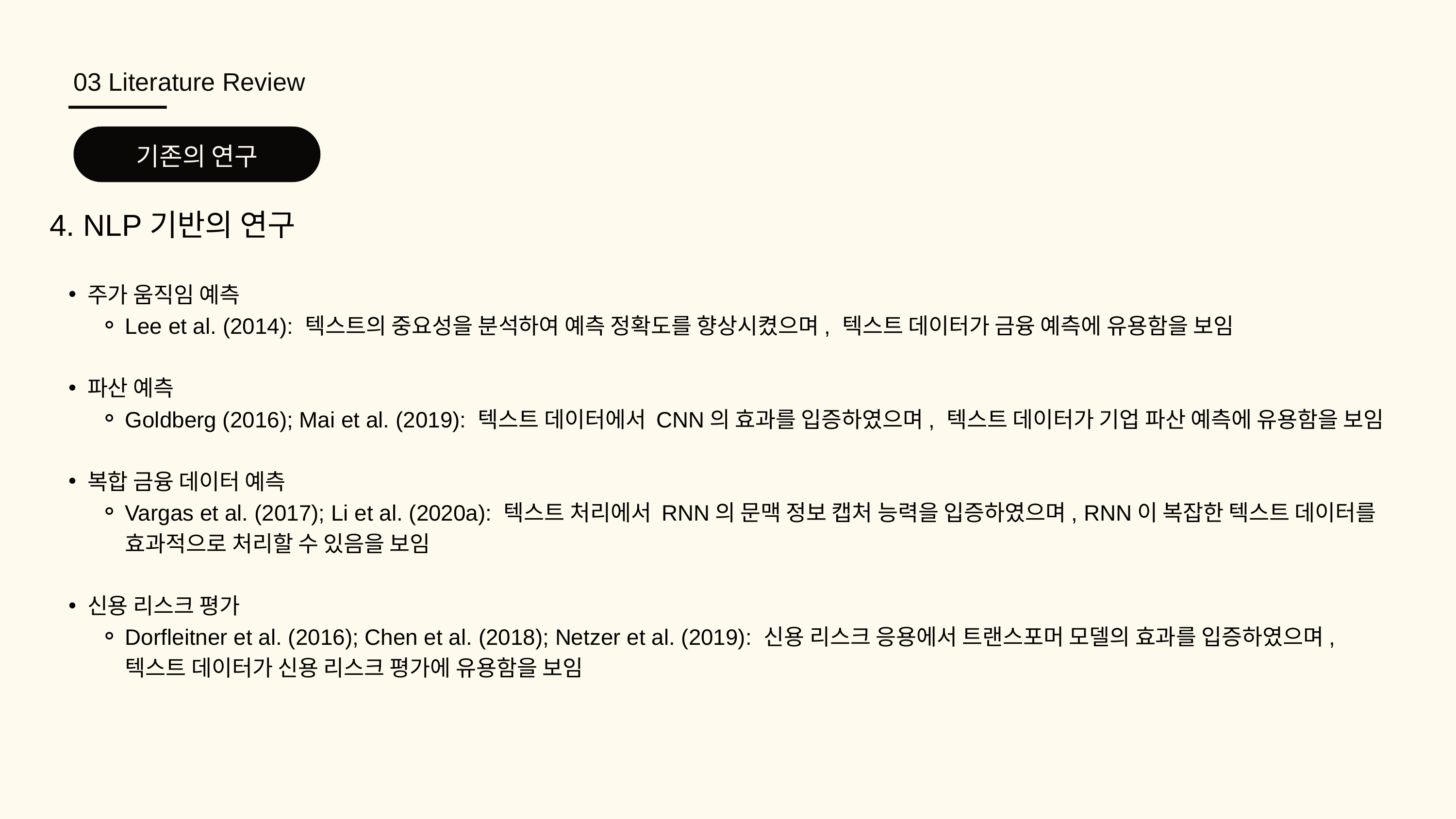

03 Literature Review

기존의 연구
4. NLP기반의 연구
주가 움직임 예측
Lee et al. (2014): 텍스트의 중요성을 분석하여 예측 정확도를 향상시켰으며, 텍스트 데이터가 금융 예측에 유용함을 보임

파산 예측
Goldberg (2016); Mai et al. (2019): 텍스트 데이터에서 CNN의 효과를 입증하였으며, 텍스트 데이터가 기업 파산 예측에 유용함을 보임

복합 금융 데이터 예측
Vargas et al. (2017); Li et al. (2020a): 텍스트 처리에서 RNN의 문맥 정보 캡처 능력을 입증하였으며, RNN이 복잡한 텍스트 데이터를 효과적으로 처리할 수 있음을 보임

신용 리스크 평가
Dorfleitner et al. (2016); Chen et al. (2018); Netzer et al. (2019): 신용 리스크 응용에서 트랜스포머 모델의 효과를 입증하였으며, 텍스트 데이터가 신용 리스크 평가에 유용함을 보임